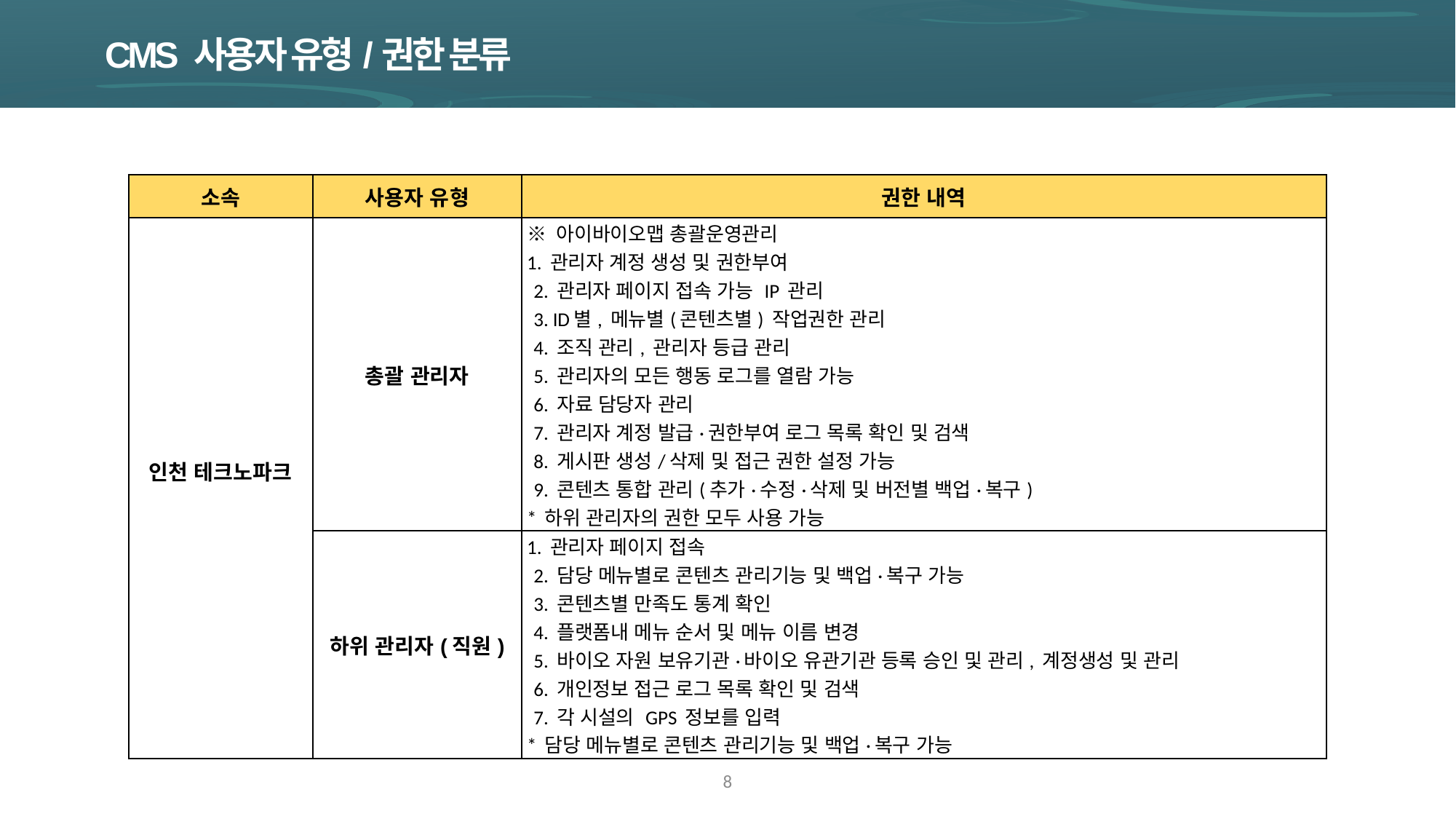

CMS 사용자 유형/권한 분류
| 소속 | 사용자 유형 | 권한 내역 |
| --- | --- | --- |
| 인천 테크노파크 | 총괄 관리자 | ※ 아이바이오맵 총괄운영관리 1. 관리자 계정 생성 및 권한부여 2. 관리자 페이지 접속 가능 IP 관리 3. ID별, 메뉴별(콘텐츠별) 작업권한 관리 4. 조직 관리, 관리자 등급 관리 5. 관리자의 모든 행동 로그를 열람 가능 6. 자료 담당자 관리 7. 관리자 계정 발급·권한부여 로그 목록 확인 및 검색 8. 게시판 생성/삭제 및 접근 권한 설정 가능 9. 콘텐츠 통합 관리(추가·수정·삭제 및 버전별 백업·복구) \* 하위 관리자의 권한 모두 사용 가능 |
|  | 하위 관리자(직원) | 1. 관리자 페이지 접속 2. 담당 메뉴별로 콘텐츠 관리기능 및 백업·복구 가능 3. 콘텐츠별 만족도 통계 확인 4. 플랫폼내 메뉴 순서 및 메뉴 이름 변경 5. 바이오 자원 보유기관·바이오 유관기관 등록 승인 및 관리, 계정생성 및 관리 6. 개인정보 접근 로그 목록 확인 및 검색 7. 각 시설의 GPS 정보를 입력 \* 담당 메뉴별로 콘텐츠 관리기능 및 백업·복구 가능 |
8